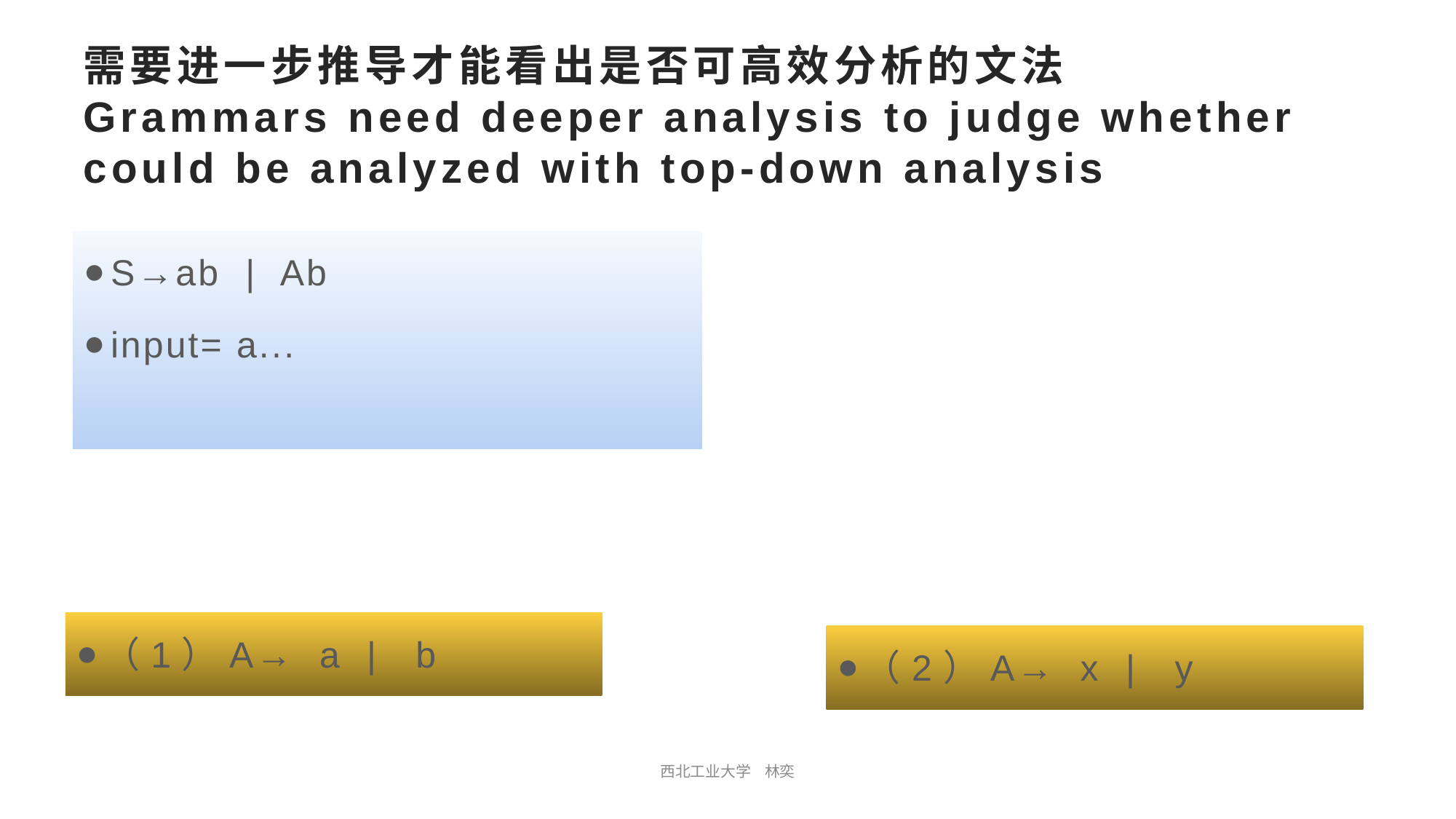

# 需要进一步推导才能看出是否可高效分析的文法 Grammars need deeper analysis to judge whether could be analyzed with top-down analysis
S→ab  |  Ab
input= a...

（1）A→  a  |   b
（2）A→  x  |   y
西北工业大学    林奕
22